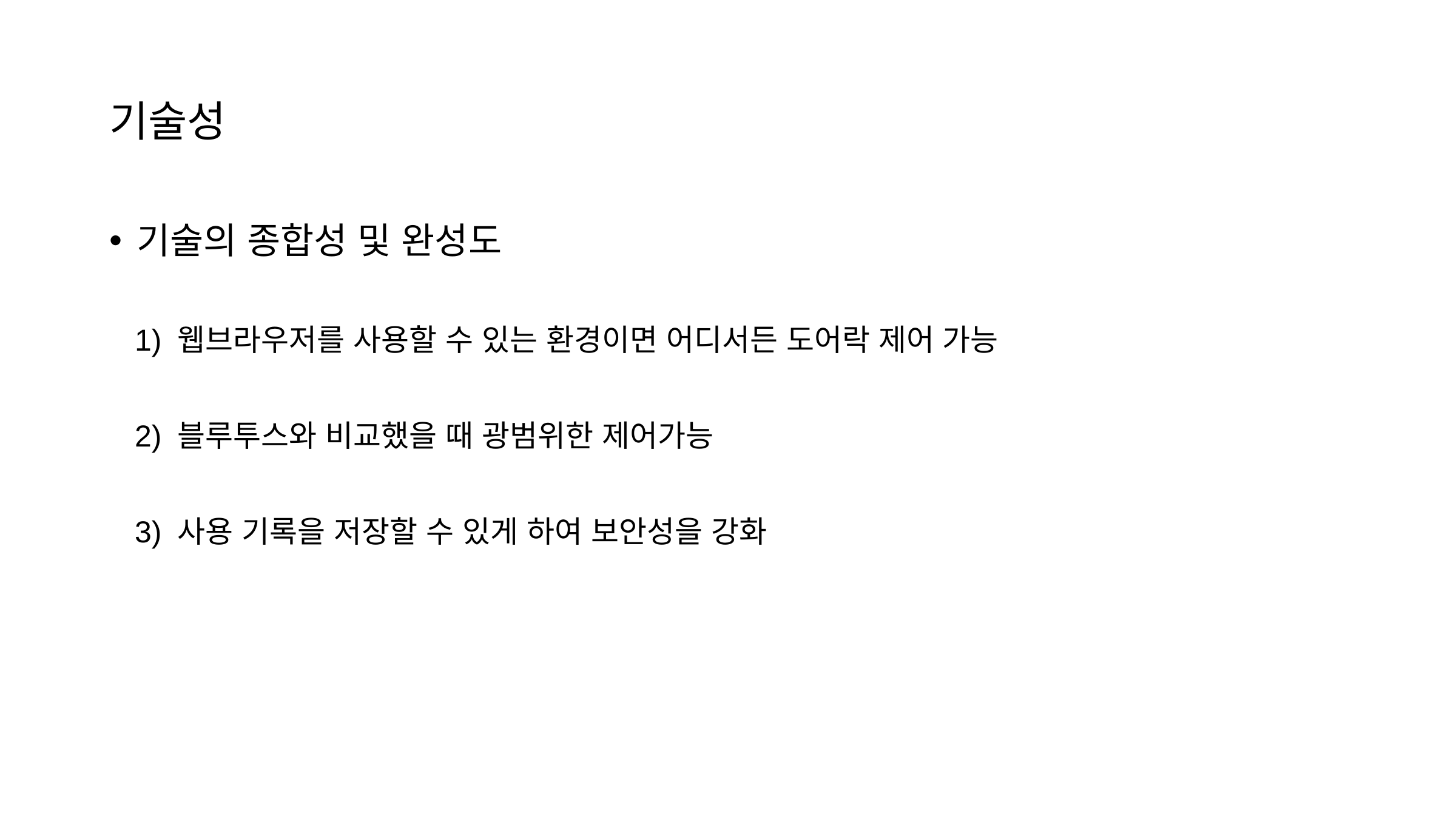

# 기술성
기술의 종합성 및 완성도

   1) 웹브라우저를 사용할 수 있는 환경이면 어디서든 도어락 제어 가능

   2) 블루투스와 비교했을 때 광범위한 제어가능

   3) 사용 기록을 저장할 수 있게 하여 보안성을 강화